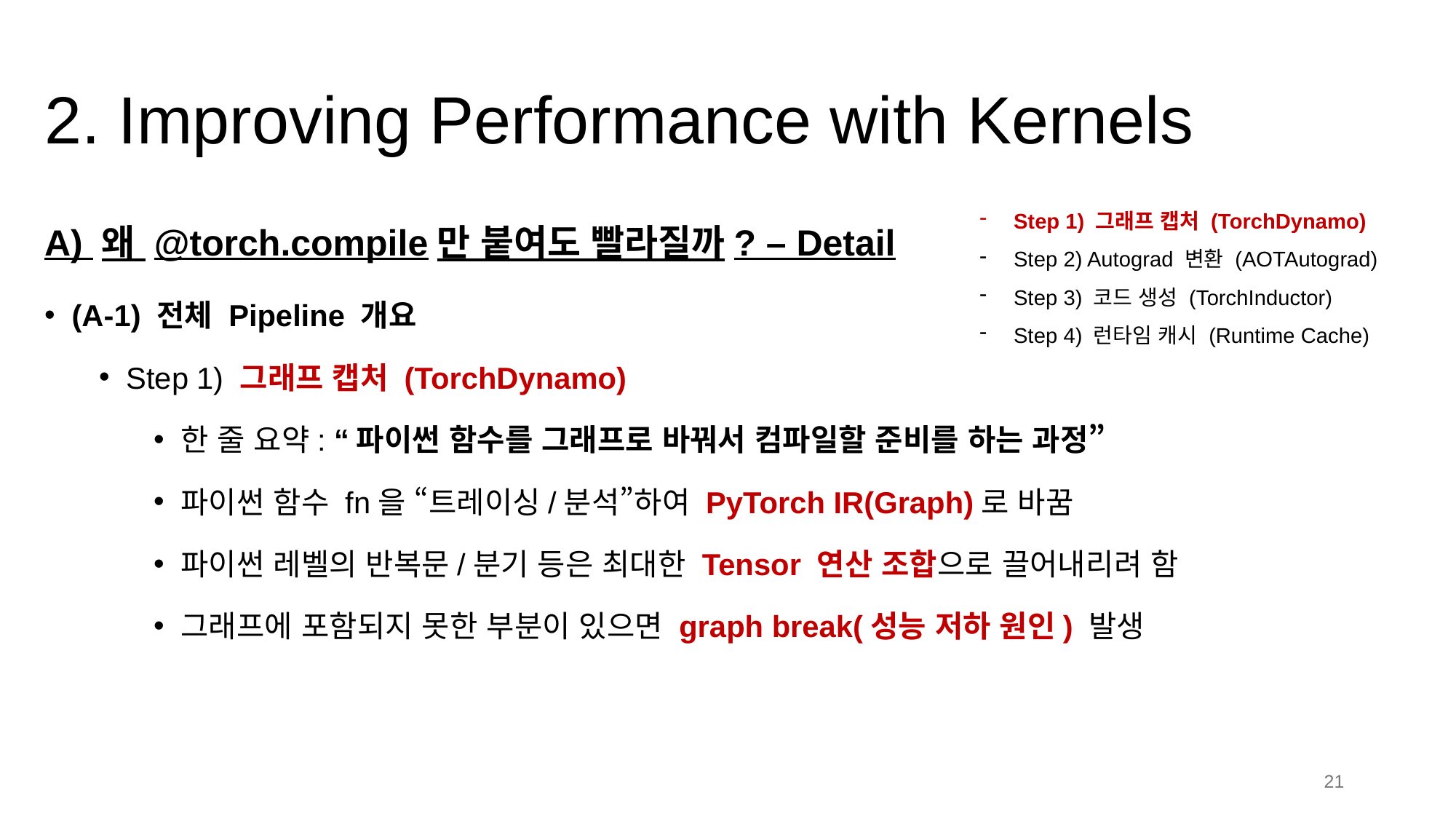

# 2. Improving Performance with Kernels
Step 1) 그래프 캡처 (TorchDynamo)
Step 2) Autograd 변환 (AOTAutograd)
Step 3) 코드 생성 (TorchInductor)
Step 4) 런타임 캐시 (Runtime Cache)
A) 왜 @torch.compile만 붙여도 빨라질까? – Detail
(A-1) 전체 Pipeline 개요
Step 1) 그래프 캡처 (TorchDynamo)
한 줄 요약: “파이썬 함수를 그래프로 바꿔서 컴파일할 준비를 하는 과정”
파이썬 함수 fn을 “트레이싱/분석”하여 PyTorch IR(Graph)로 바꿈
파이썬 레벨의 반복문/분기 등은 최대한 Tensor 연산 조합으로 끌어내리려 함
그래프에 포함되지 못한 부분이 있으면 graph break(성능 저하 원인) 발생

21